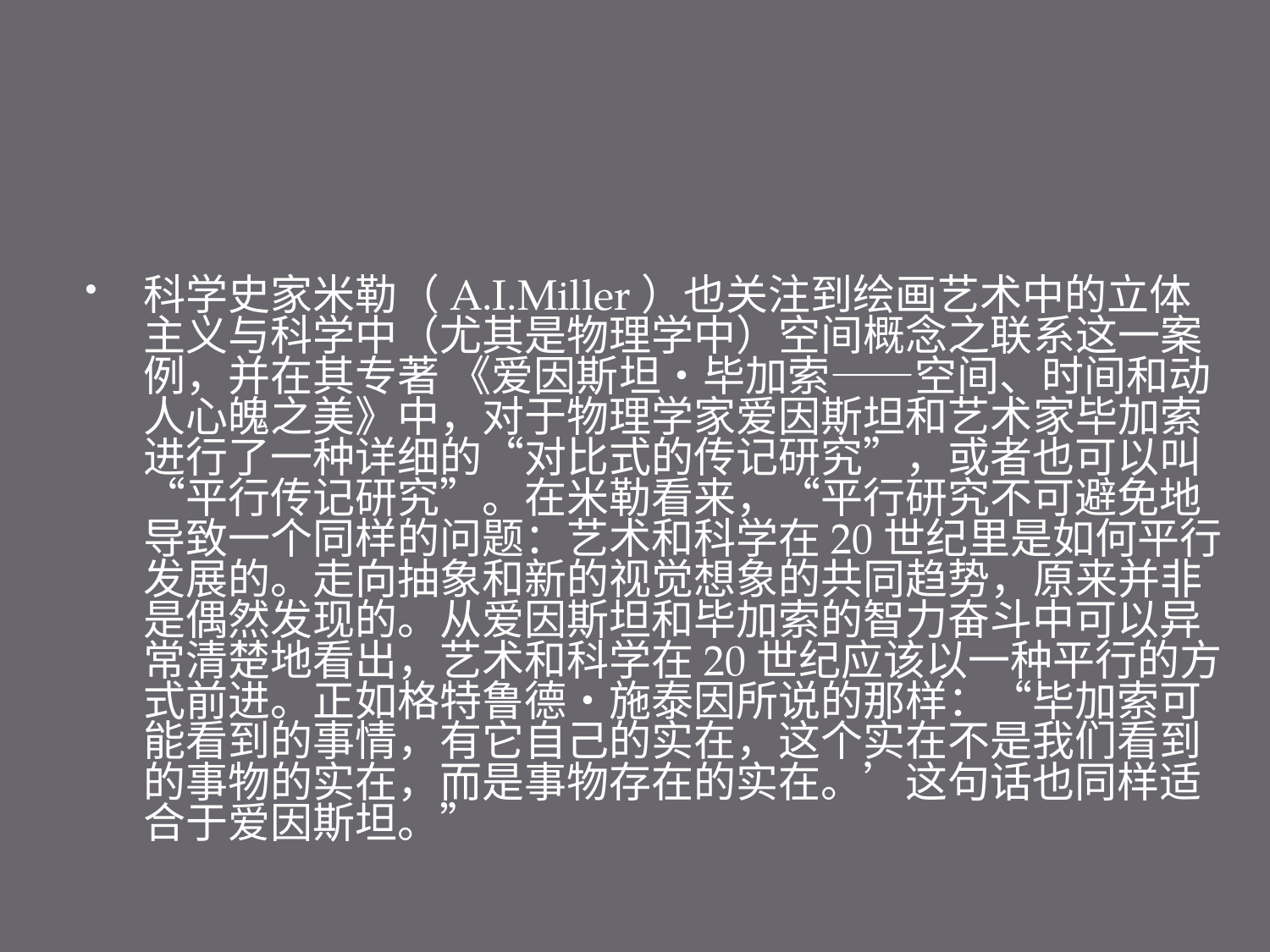

科学史家米勒（A.I.Miller）也关注到绘画艺术中的立体主义与科学中（尤其是物理学中）空间概念之联系这一案例，并在其专著 《爱因斯坦•毕加索——空间、时间和动人心魄之美》中，对于物理学家爱因斯坦和艺术家毕加索进行了一种详细的“对比式的传记研究”，或者也可以叫“平行传记研究”。在米勒看来，“平行研究不可避免地导致一个同样的问题：艺术和科学在20世纪里是如何平行发展的。走向抽象和新的视觉想象的共同趋势，原来并非是偶然发现的。从爱因斯坦和毕加索的智力奋斗中可以异常清楚地看出，艺术和科学在20世纪应该以一种平行的方式前进。正如格特鲁德•施泰因所说的那样：“毕加索可能看到的事情，有它自己的实在，这个实在不是我们看到的事物的实在，而是事物存在的实在。’这句话也同样适合于爱因斯坦。”